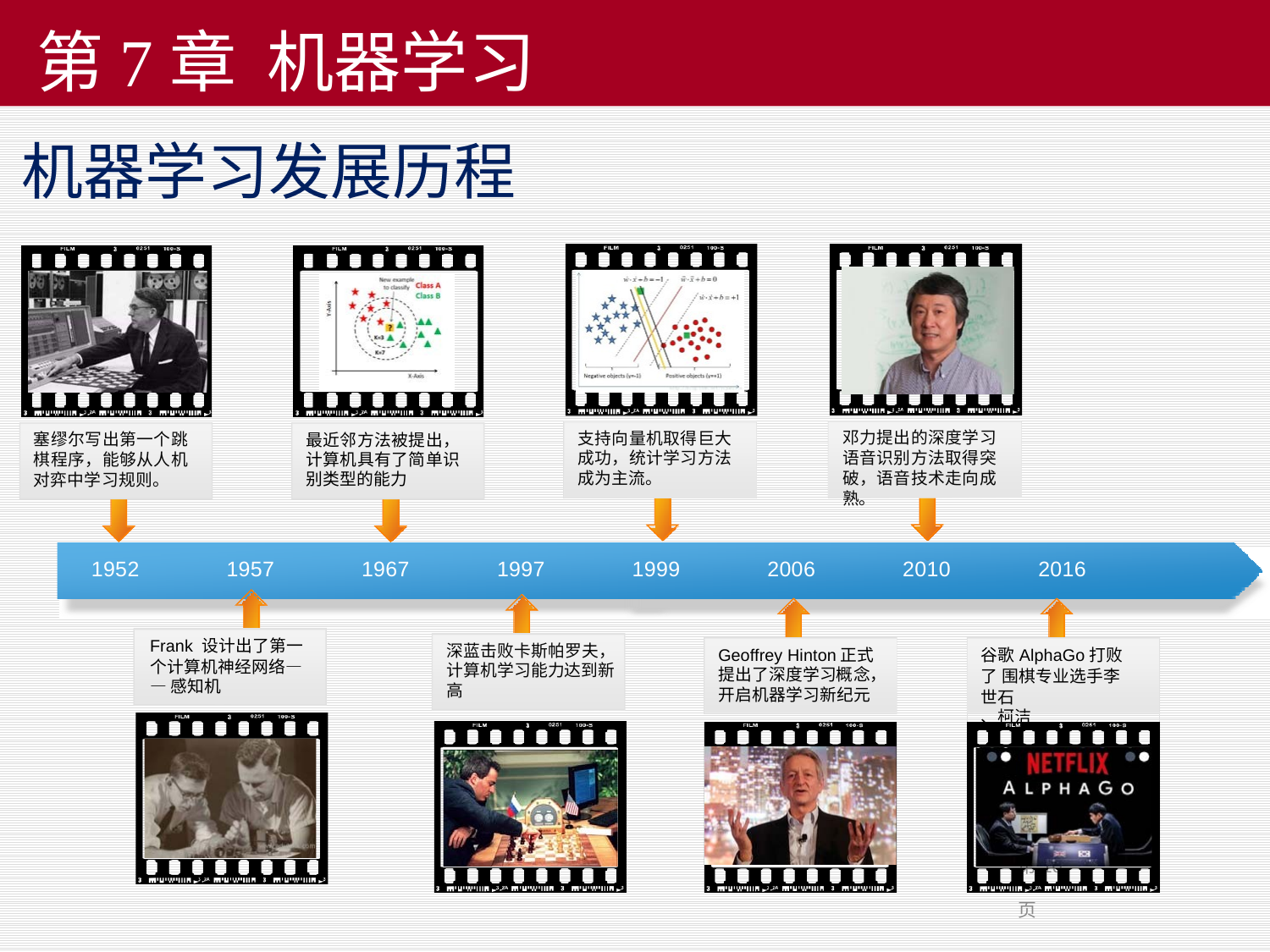

# 第7章  机器学习

机器学习发展历程

邓力提出的深度学习 语音识别方法取得突 破，语音技术走向成 熟。
支持向量机取得巨大 成功，统计学习方法 成为主流。
塞缪尔写出第一个跳 棋程序，能够从人机 对弈中学习规则。
最近邻方法被提出， 计算机具有了简单识 别类型的能力

1952
1957
1967
1997
1999
2006
2010
2016

Frank 设计出了第一 个计算机神经网络—
—感知机

谷歌AlphaGo打败了 围棋专业选手李世石
、柯洁

深蓝击败卡斯帕罗夫， 计算机学习能力达到新 高
Geoffrey Hinton正式 提出了深度学习概念， 开启机器学习新纪元

10
第	页
8